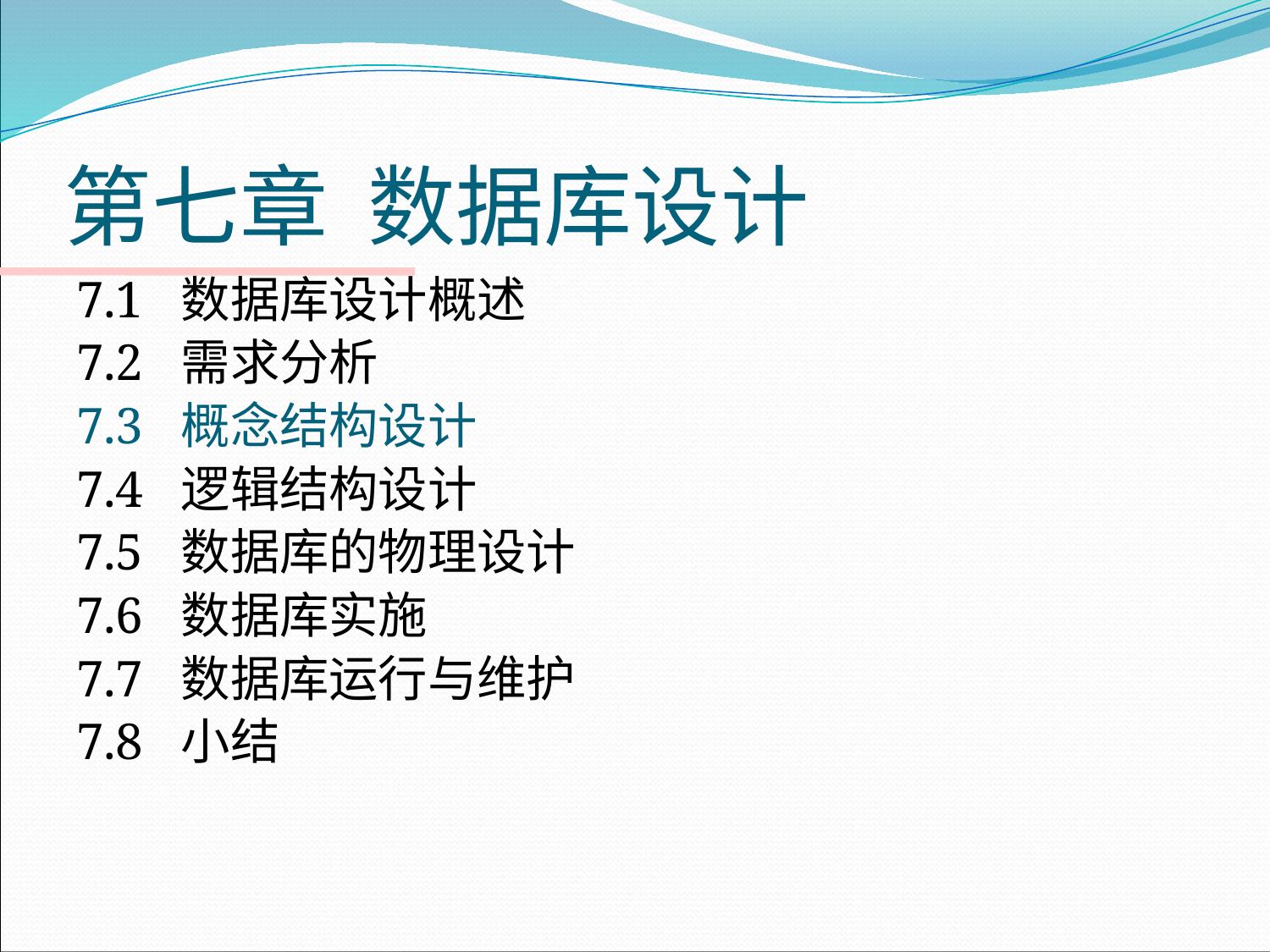

# 第七章  数据库设计
7.1  数据库设计概述
7.2  需求分析
7.3  概念结构设计
7.4  逻辑结构设计
7.5  数据库的物理设计
7.6  数据库实施
7.7  数据库运行与维护
7.8  小结

694